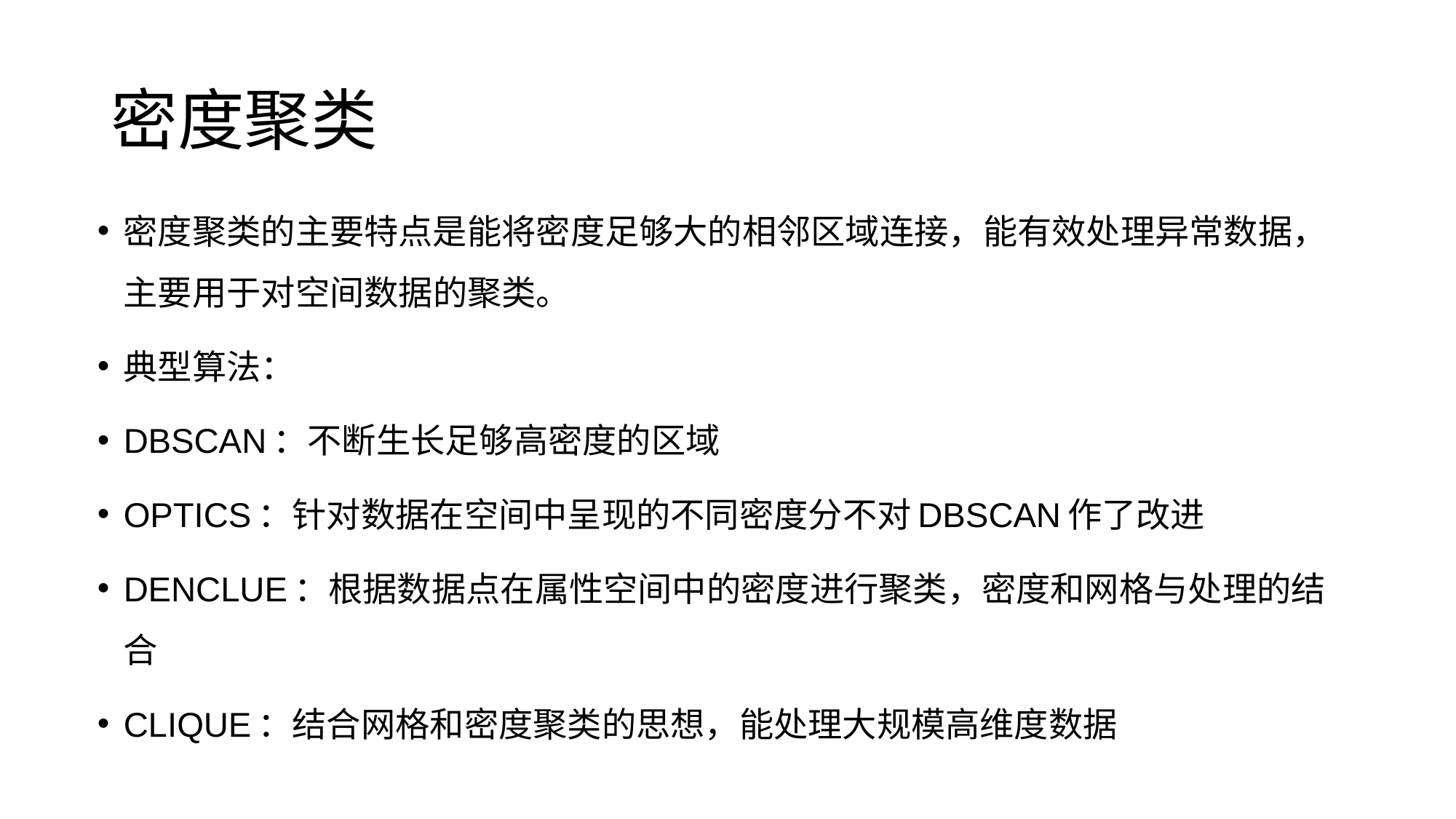

# 密度聚类
密度聚类的主要特点是能将密度足够大的相邻区域连接，能有效处理异常数据，主要用于对空间数据的聚类。
典型算法：
DBSCAN：不断生长足够高密度的区域
OPTICS：针对数据在空间中呈现的不同密度分不对DBSCAN作了改进
DENCLUE：根据数据点在属性空间中的密度进行聚类，密度和网格与处理的结合
CLIQUE：结合网格和密度聚类的思想，能处理大规模高维度数据